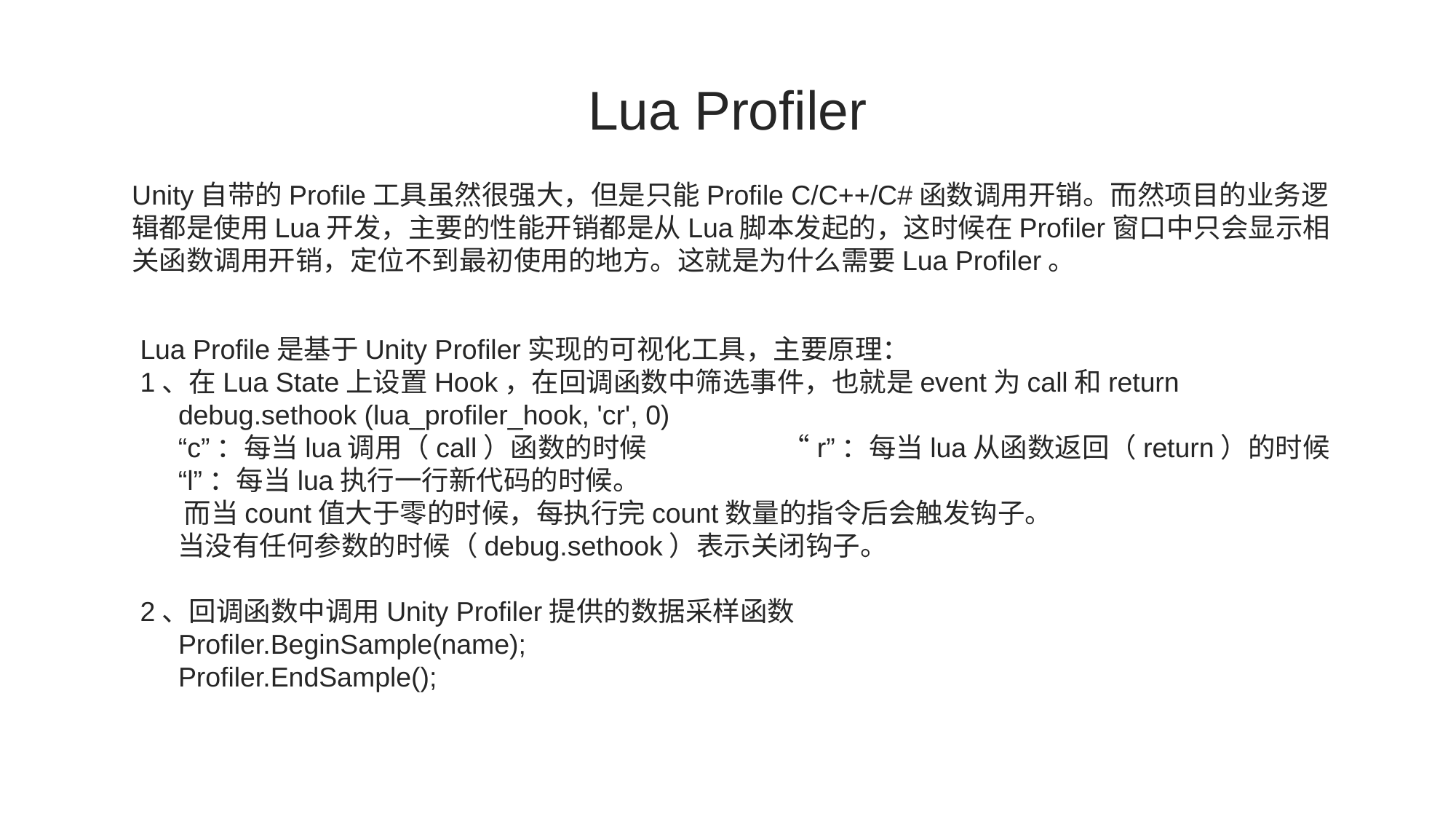

Lua Profiler
Unity自带的Profile工具虽然很强大，但是只能Profile C/C++/C#函数调用开销。而然项目的业务逻辑都是使用Lua开发，主要的性能开销都是从Lua脚本发起的，这时候在Profiler窗口中只会显示相关函数调用开销，定位不到最初使用的地方。这就是为什么需要Lua Profiler。

Lua Profile是基于Unity Profiler实现的可视化工具，主要原理：
1、在Lua State上设置Hook，在回调函数中筛选事件，也就是event为call和return
     debug.sethook (lua_profiler_hook, 'cr', 0)
     “c”：每当lua调用（call）函数的时候                      “r”：每当lua从函数返回（return）的时候
     “l”：每当lua执行一行新代码的时候。
      而当count值大于零的时候，每执行完count数量的指令后会触发钩子。
     当没有任何参数的时候（debug.sethook）表示关闭钩子。

2、回调函数中调用Unity Profiler提供的数据采样函数
     Profiler.BeginSample(name);
     Profiler.EndSample();